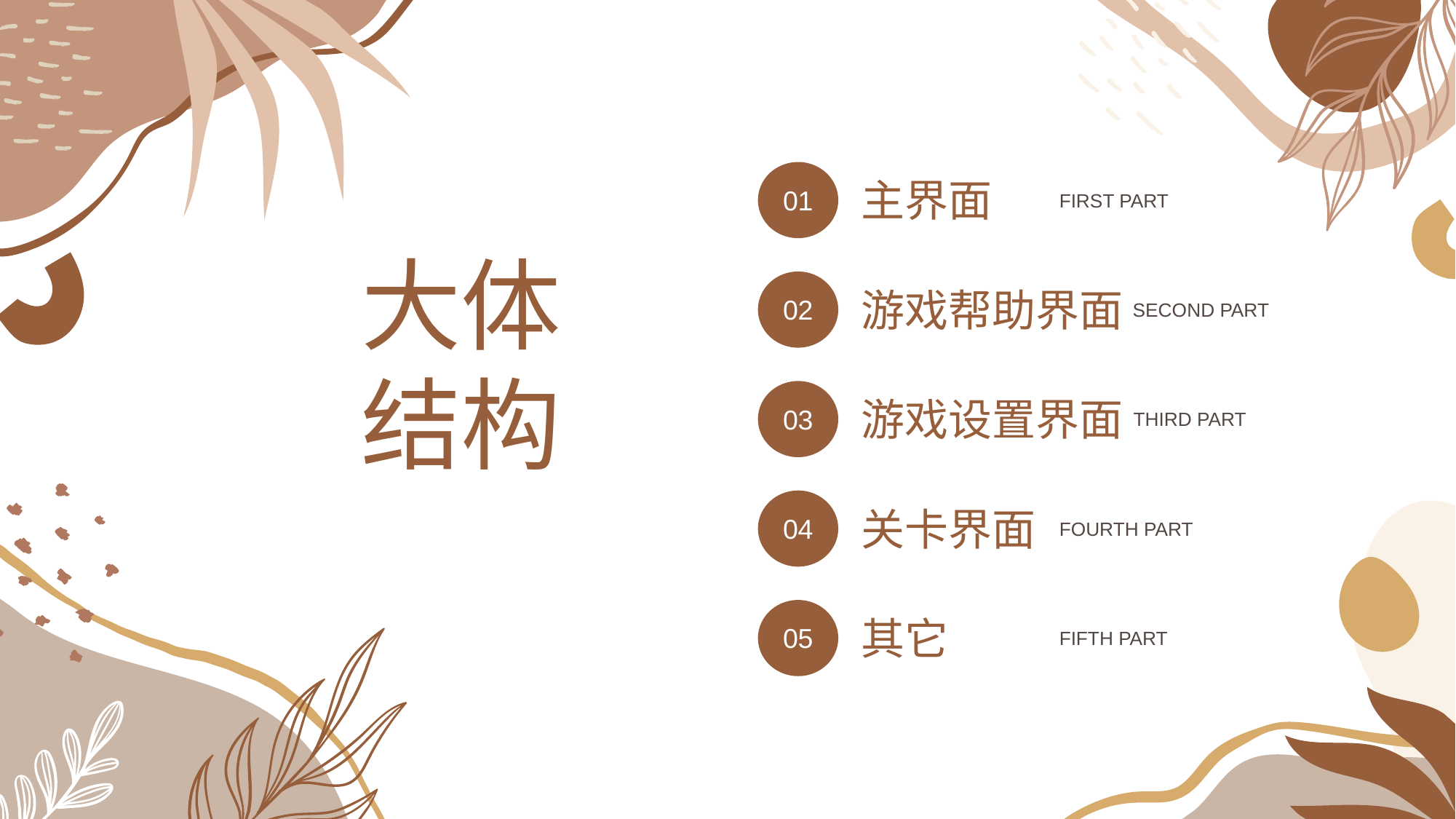

主界面
01
FIRST PART

游戏帮助界面
02
SECOND PART

游戏设置界面
03
THIRD PART

关卡界面
04
FOURTH PART

其它
05
FIFTH PART
大体结构